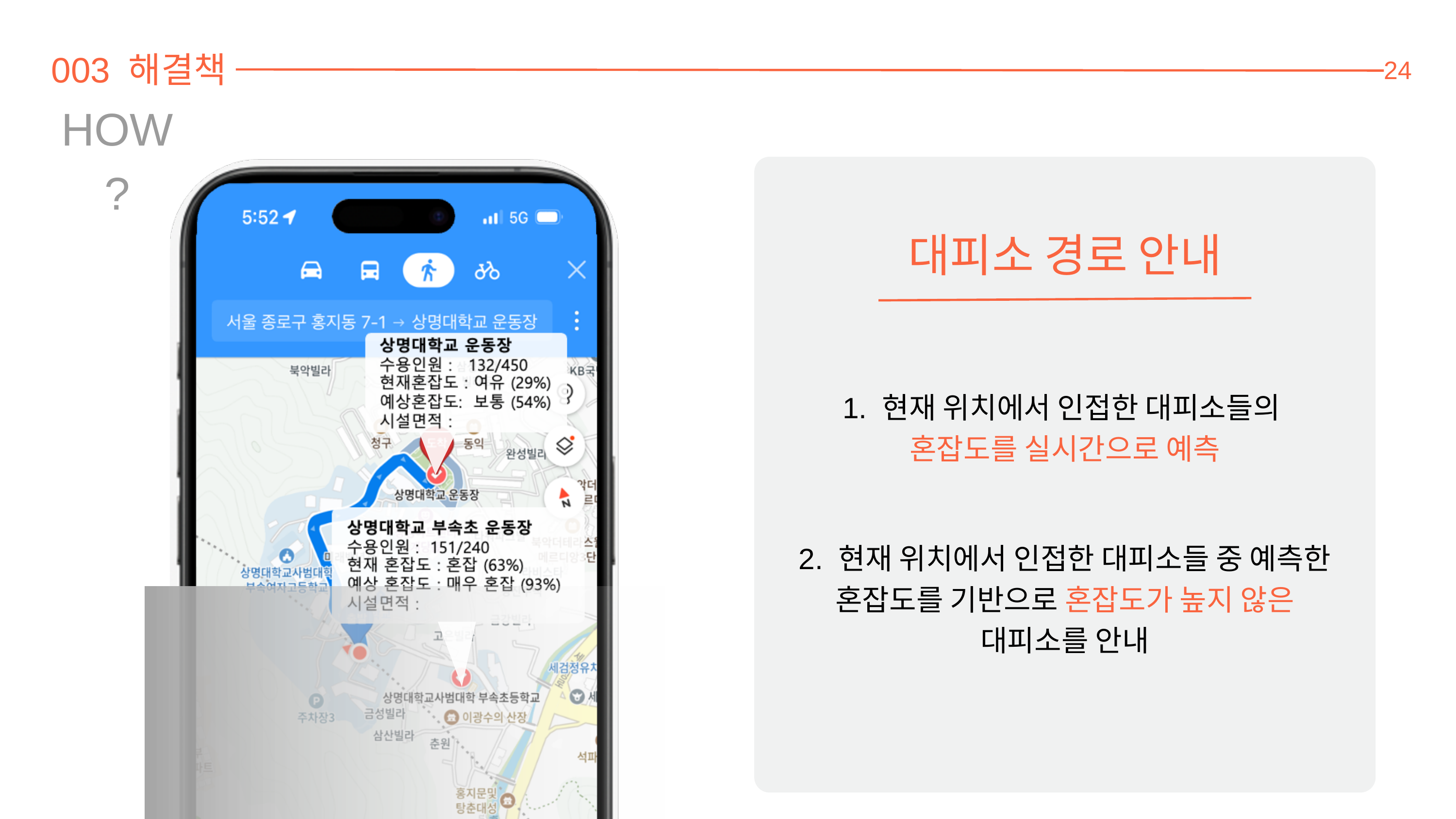

003 해결책
24

HOW?

대피소 경로 안내

1. 현재 위치에서 인접한 대피소들의
혼잡도를 실시간으로 예측

2. 현재 위치에서 인접한 대피소들 중 예측한 혼잡도를 기반으로 혼잡도가 높지 않은 대피소를 안내